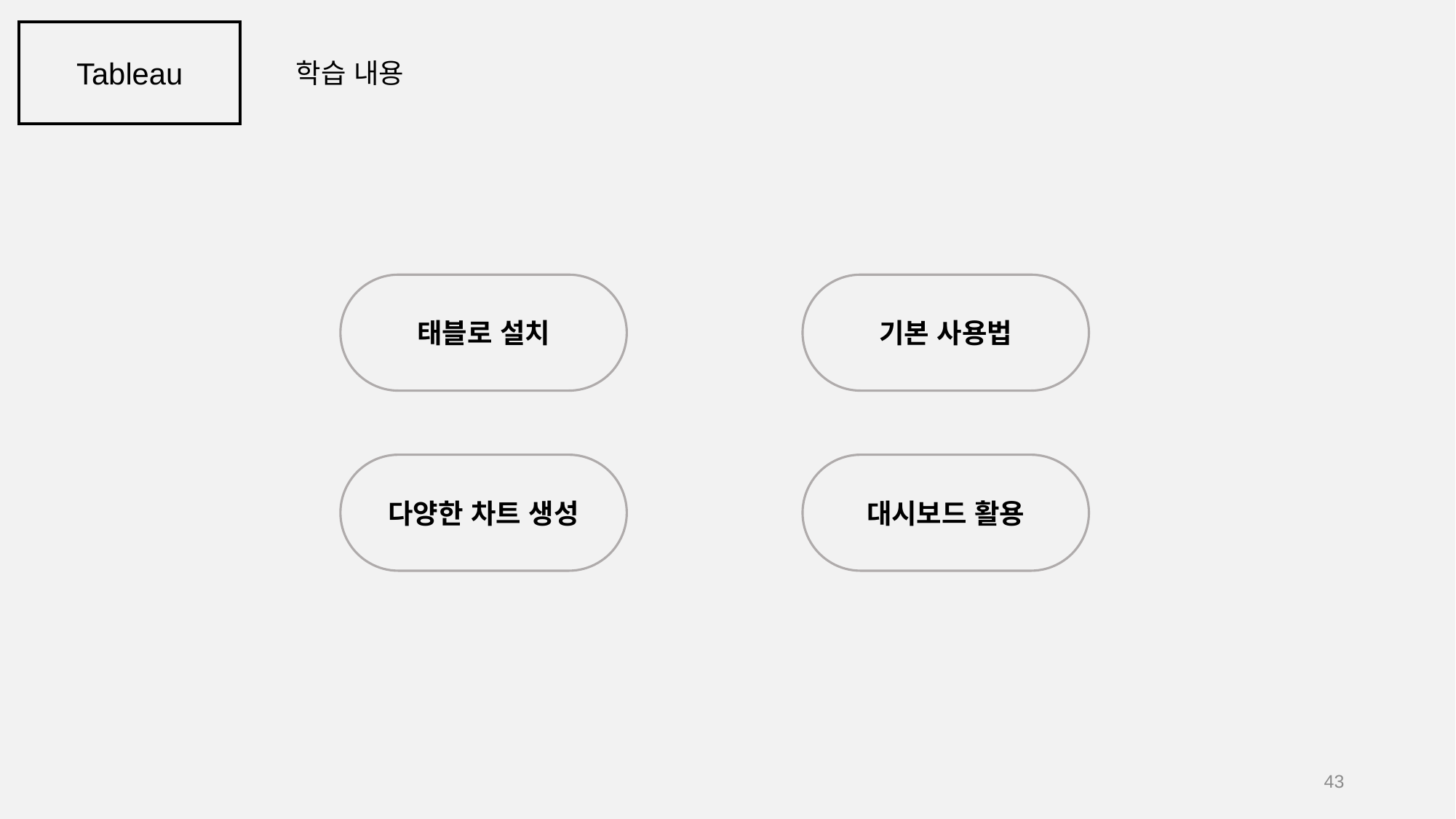

Tableau
학습 내용
태블로 설치
기본 사용법
   '"
다양한 차트 생성
대시보드 활용
43